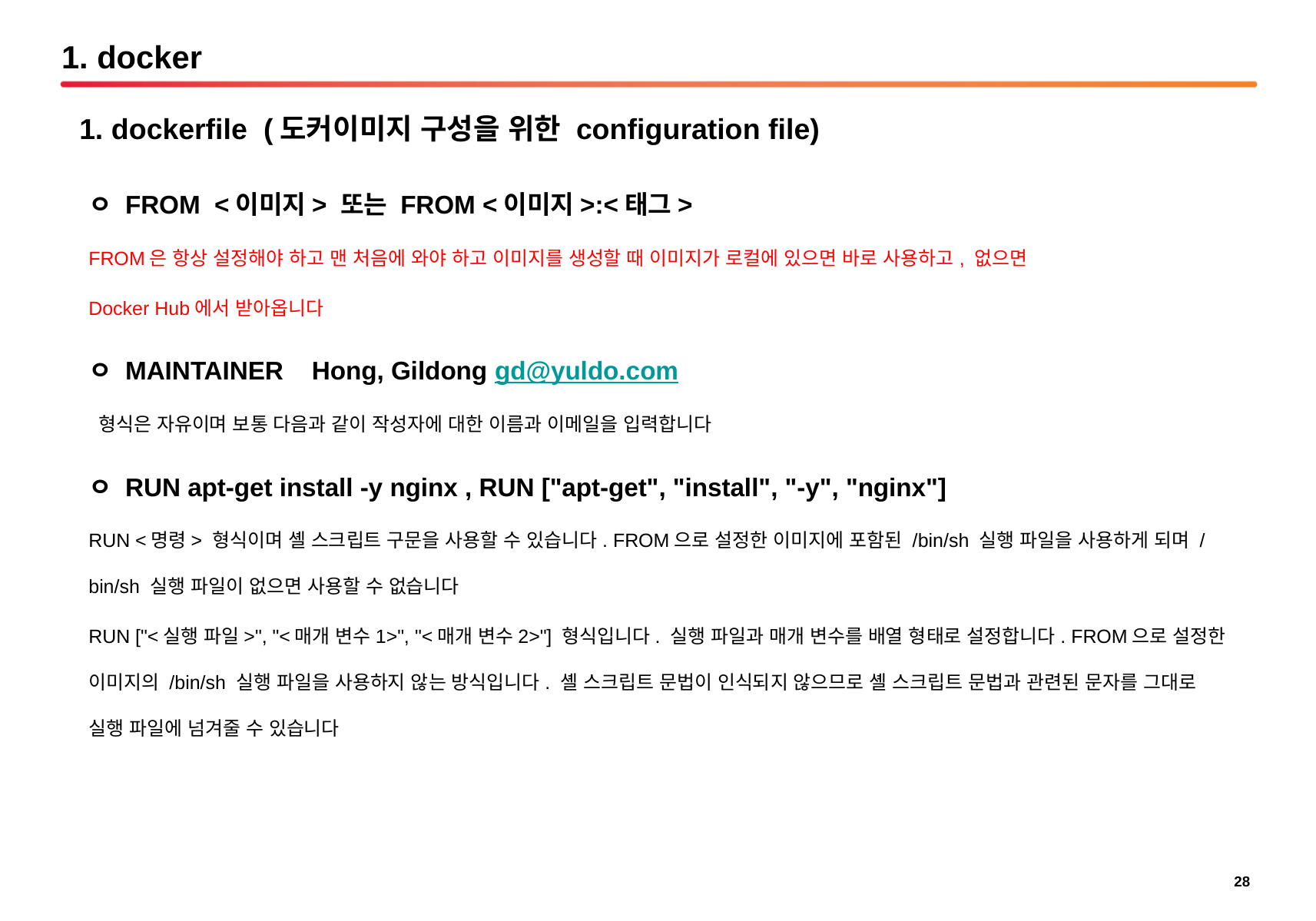

# 1. docker
1. dockerfile  (도커이미지 구성을 위한 configuration file)

ㅇ FROM  <이미지> 또는 FROM <이미지>:<태그>
FROM은 항상 설정해야 하고 맨 처음에 와야 하고 이미지를 생성할 때 이미지가 로컬에 있으면 바로 사용하고, 없으면
Docker Hub에서 받아옵니다
ㅇ MAINTAINER    Hong, Gildong gd@yuldo.com
 형식은 자유이며 보통 다음과 같이 작성자에 대한 이름과 이메일을 입력합니다
ㅇ RUN apt-get install -y nginx , RUN ["apt-get", "install", "-y", "nginx"]
RUN <명령> 형식이며 셸 스크립트 구문을 사용할 수 있습니다. FROM으로 설정한 이미지에 포함된 /bin/sh 실행 파일을 사용하게 되며 /bin/sh 실행 파일이 없으면 사용할 수 없습니다
RUN ["<실행 파일>", "<매개 변수1>", "<매개 변수2>"] 형식입니다. 실행 파일과 매개 변수를 배열 형태로 설정합니다. FROM으로 설정한 이미지의 /bin/sh 실행 파일을 사용하지 않는 방식입니다. 셸 스크립트 문법이 인식되지 않으므로 셸 스크립트 문법과 관련된 문자를 그대로 실행 파일에 넘겨줄 수 있습니다